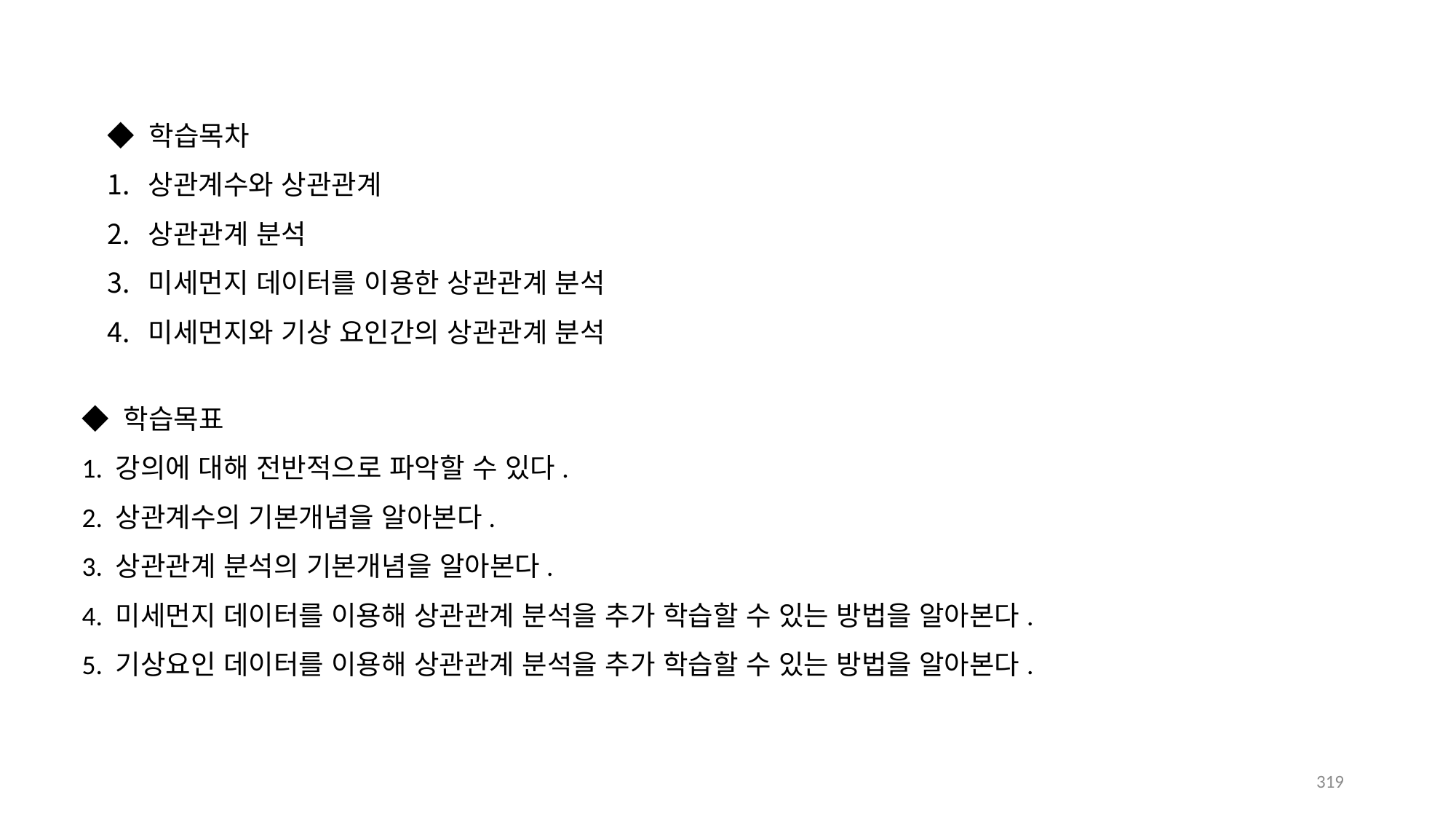

◆ 학습목차
상관계수와 상관관계
상관관계 분석
미세먼지 데이터를 이용한 상관관계 분석
미세먼지와 기상 요인간의 상관관계 분석

◆ 학습목표
1. 강의에 대해 전반적으로 파악할 수 있다.
2. 상관계수의 기본개념을 알아본다.
3. 상관관계 분석의 기본개념을 알아본다.
4. 미세먼지 데이터를 이용해 상관관계 분석을 추가 학습할 수 있는 방법을 알아본다.
5. 기상요인 데이터를 이용해 상관관계 분석을 추가 학습할 수 있는 방법을 알아본다.
319